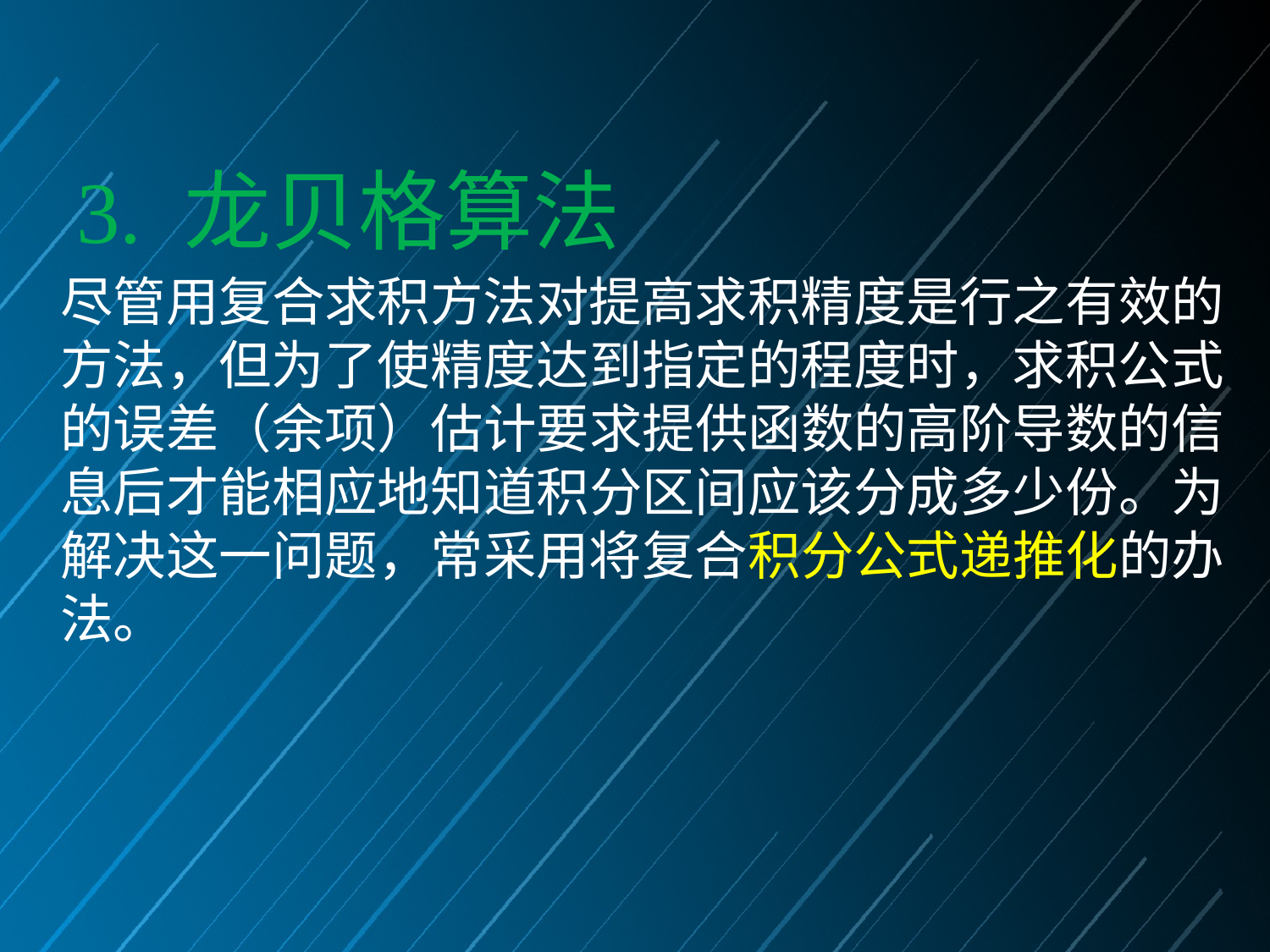

# 3. 龙贝格算法
尽管用复合求积方法对提高求积精度是行之有效的方法，但为了使精度达到指定的程度时，求积公式的误差（余项）估计要求提供函数的高阶导数的信息后才能相应地知道积分区间应该分成多少份。为解决这一问题，常采用将复合积分公式递推化的办法。